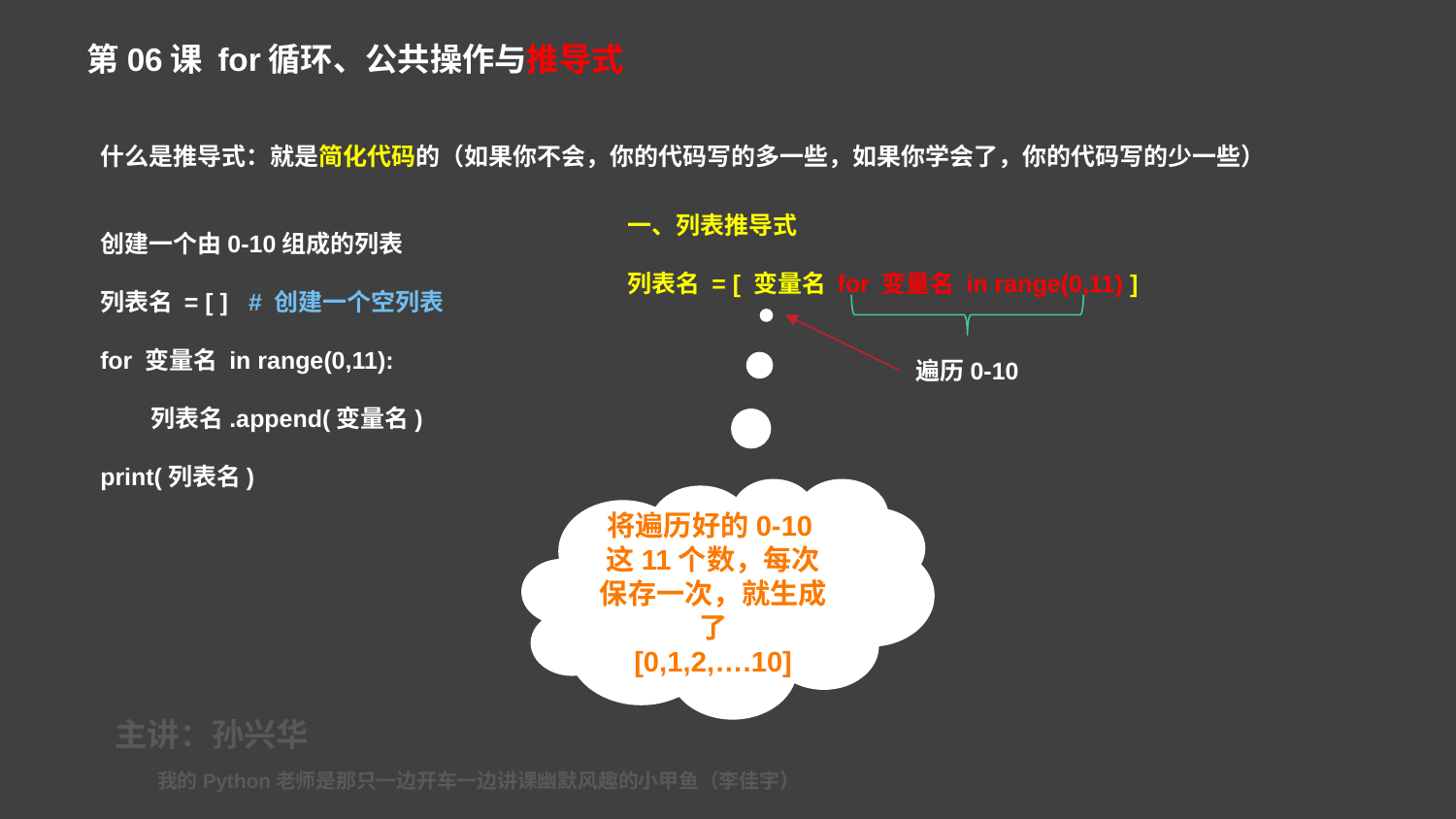

第06课 for循环、公共操作与推导式
什么是推导式：就是简化代码的（如果你不会，你的代码写的多一些，如果你学会了，你的代码写的少一些）

创建一个由0-10组成的列表

列表名 = [ ]   # 创建一个空列表

for 变量名 in range(0,11):

        列表名.append(变量名)

print(列表名)

一、列表推导式

列表名 = [ 变量名 for 变量名 in range(0,11) ]

遍历0-10
将遍历好的0-10这11个数，每次保存一次，就生成了
[0,1,2,….10]